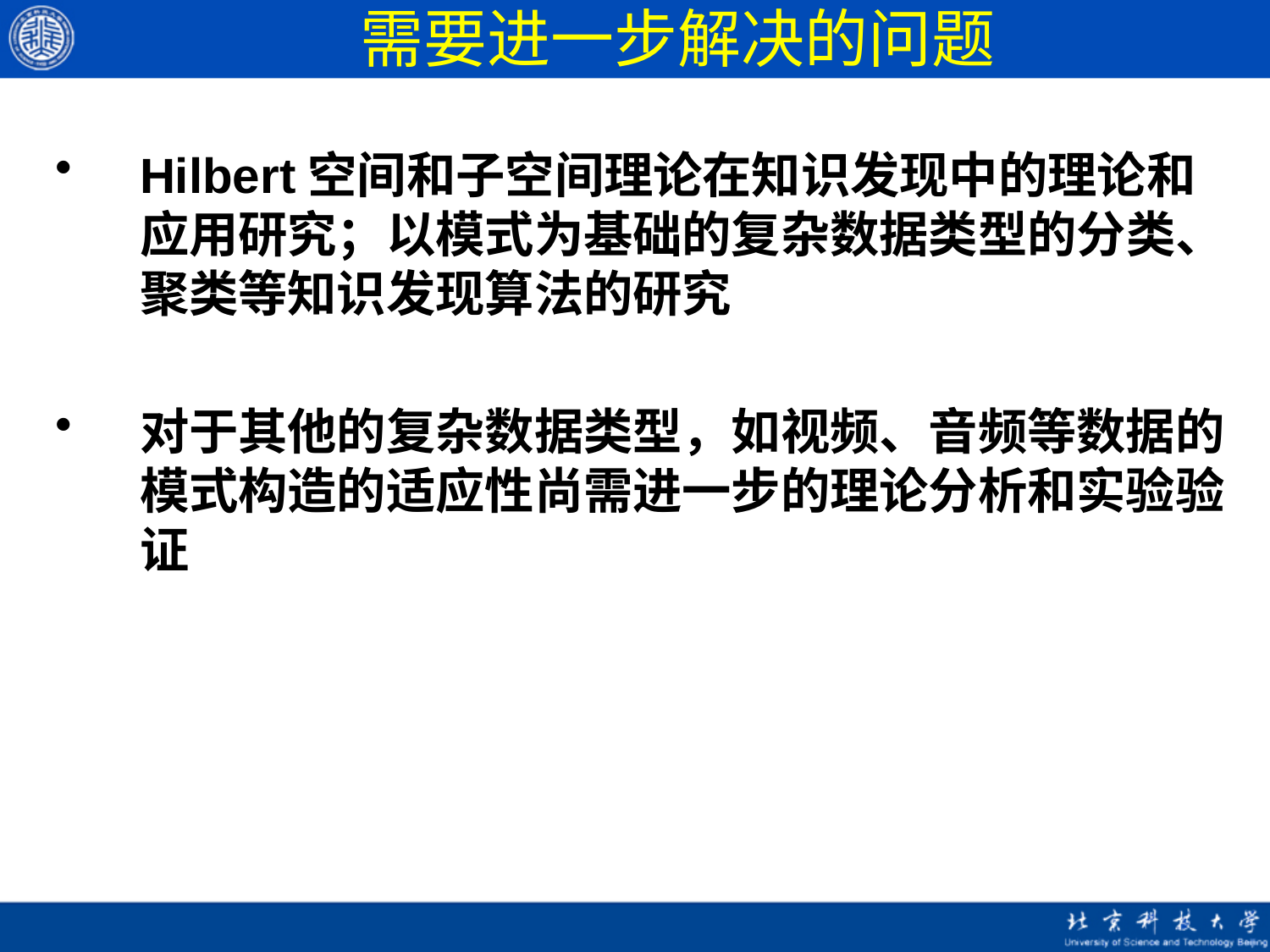

# 需要进一步解决的问题
Hilbert空间和子空间理论在知识发现中的理论和应用研究；以模式为基础的复杂数据类型的分类、聚类等知识发现算法的研究

对于其他的复杂数据类型，如视频、音频等数据的模式构造的适应性尚需进一步的理论分析和实验验证